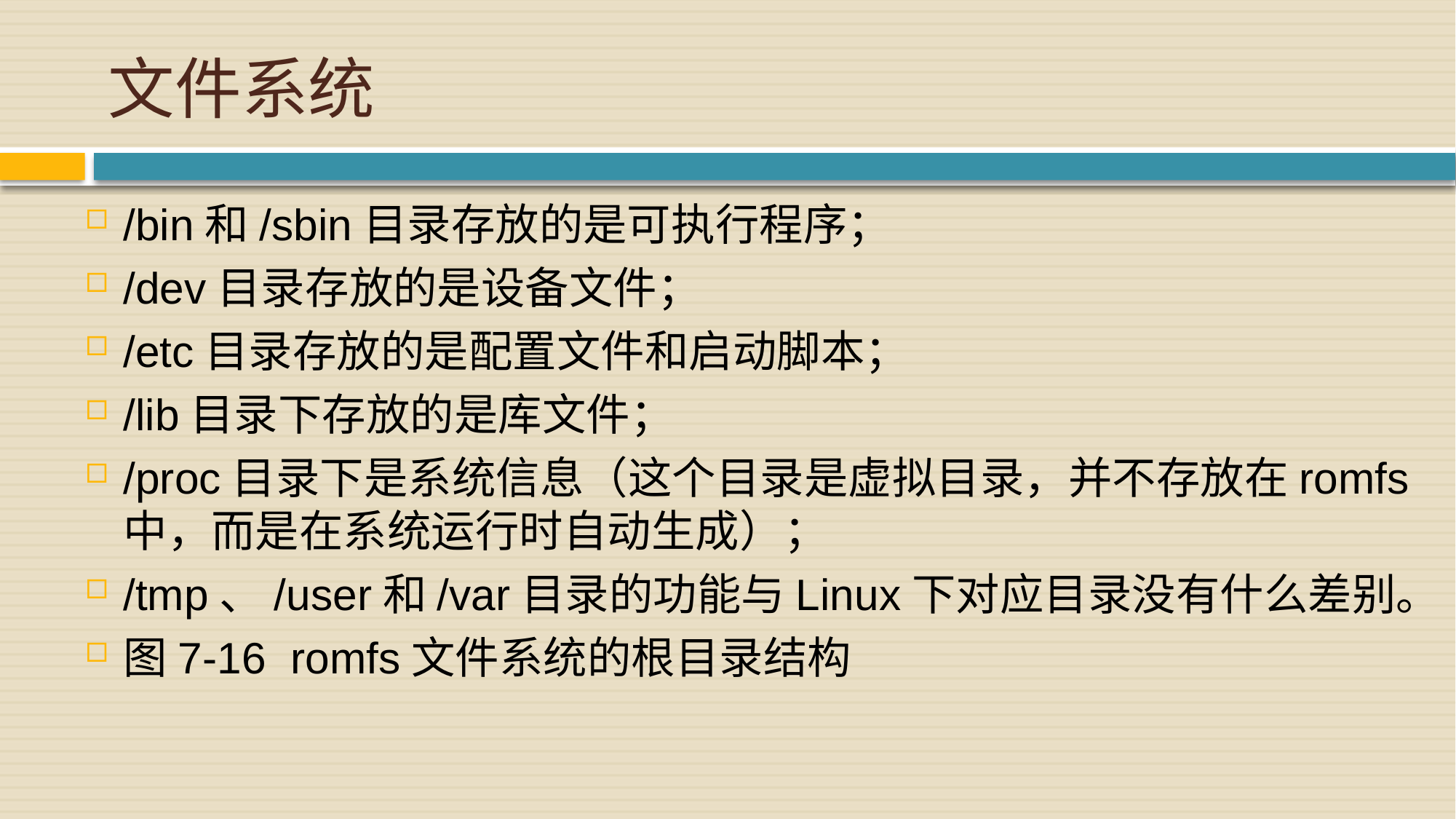

# 文件系统
/bin和/sbin目录存放的是可执行程序；
/dev目录存放的是设备文件；
/etc目录存放的是配置文件和启动脚本；
/lib目录下存放的是库文件；
/proc目录下是系统信息（这个目录是虚拟目录，并不存放在romfs中，而是在系统运行时自动生成）；
/tmp、/user和/var目录的功能与Linux下对应目录没有什么差别。
图7-16  romfs文件系统的根目录结构